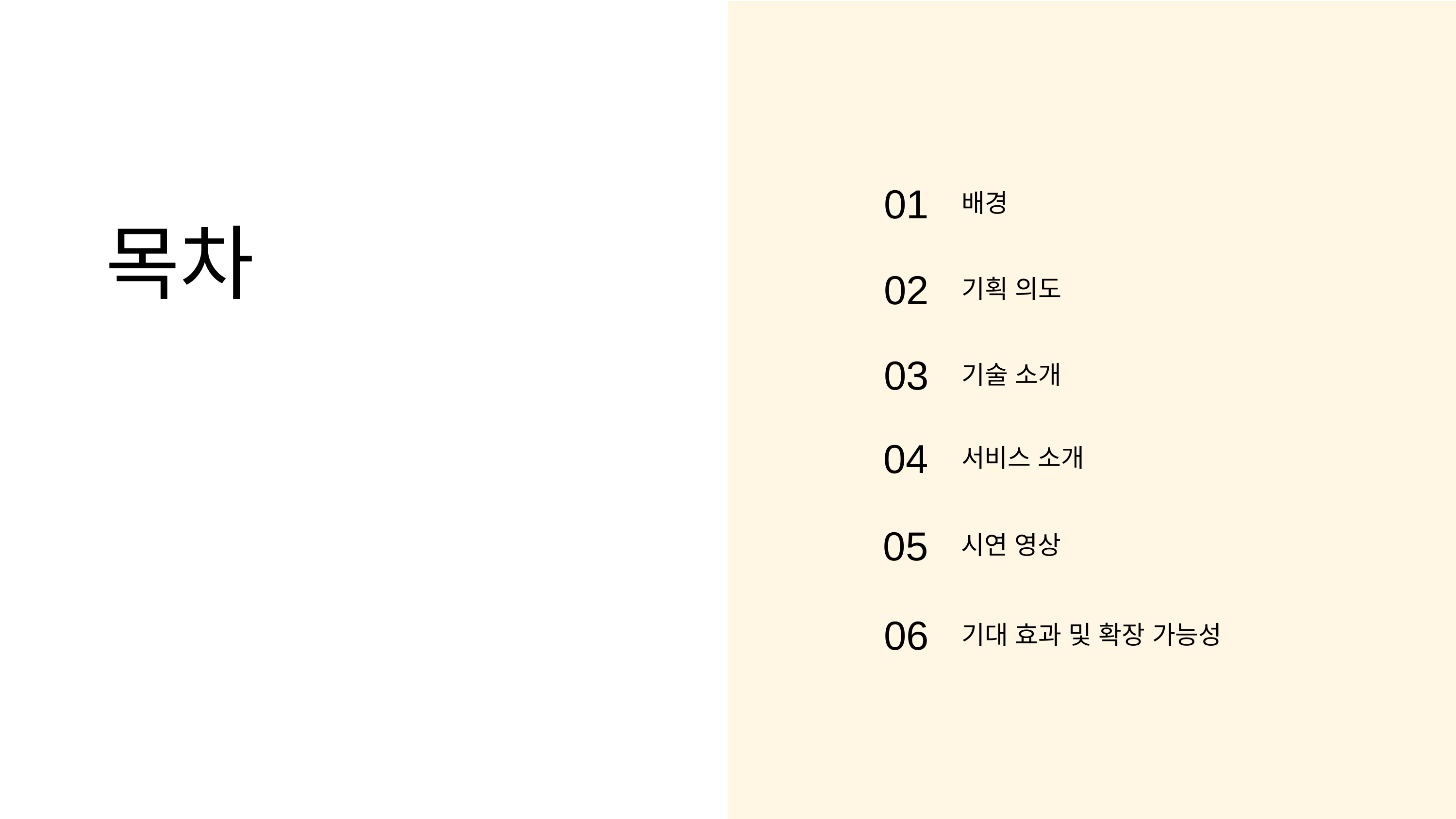

01
배경
목차
02
기획 의도
03
기술 소개
04
서비스 소개
05
시연 영상
06
기대 효과 및 확장 가능성